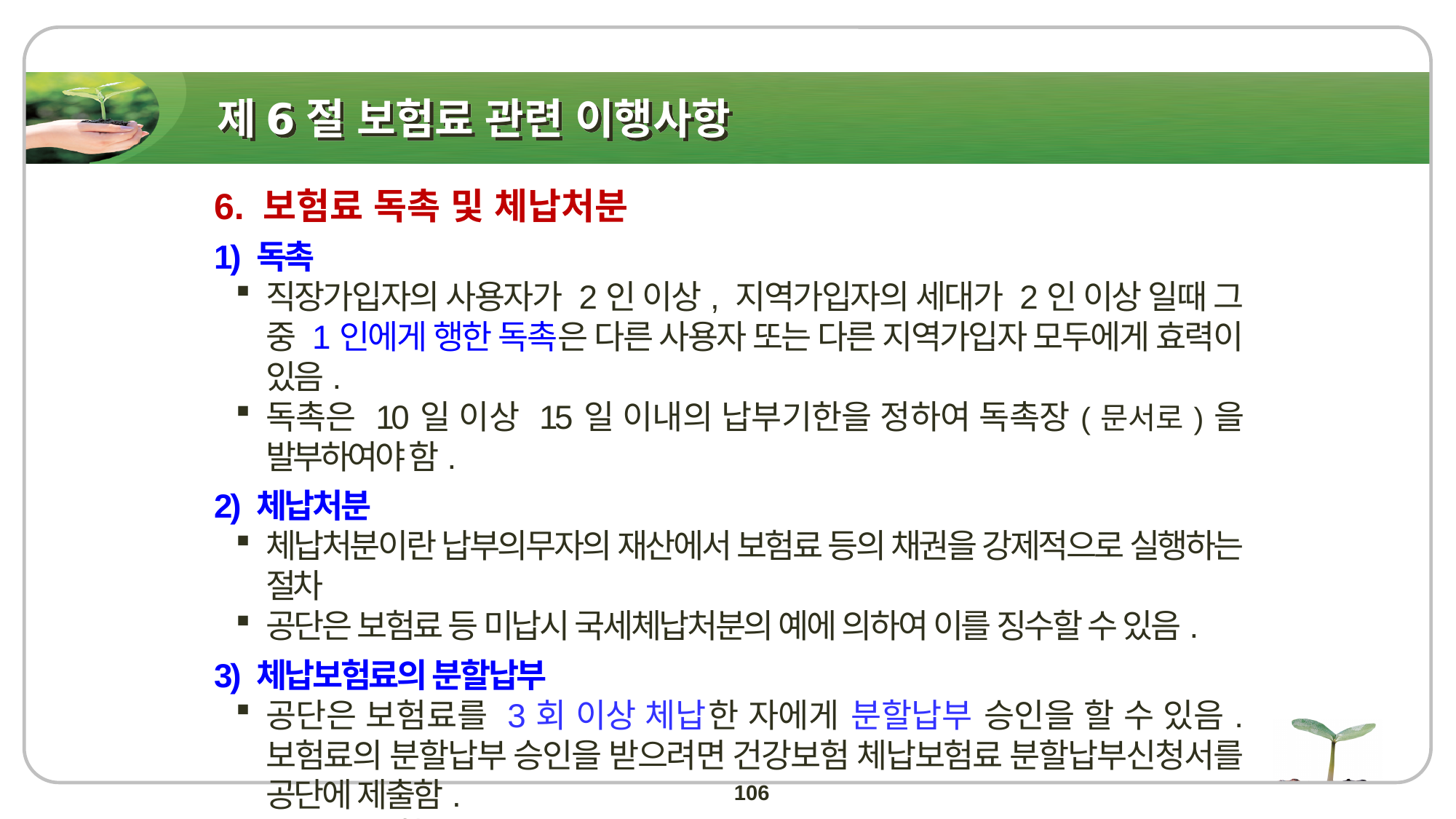

# 제6절 보험료 관련 이행사항
6. 보험료 독촉 및 체납처분
1) 독촉
직장가입자의 사용자가 2인 이상, 지역가입자의 세대가 2인 이상 일때 그 중 1인에게 행한 독촉은 다른 사용자 또는 다른 지역가입자 모두에게 효력이 있음.
독촉은 10일 이상 15일 이내의 납부기한을 정하여 독촉장(문서로)을 발부하여야 함.
2) 체납처분
체납처분이란 납부의무자의 재산에서 보험료 등의 채권을 강제적으로 실행하는 절차
공단은 보험료 등 미납시 국세체납처분의 예에 의하여 이를 징수할 수 있음.
3) 체납보험료의 분할납부
공단은 보험료를 3회 이상 체납한 자에게 분할납부 승인을 할 수 있음. 보험료의 분할납부 승인을 받으려면 건강보험 체납보험료 분할납부신청서를 공단에 제출함.
공단은 분할납부 승인을 받은 자가 정당한 사유 없이 5회 이상 그 승인된 보험료를 납부하지 아니한 때에는 그 분할납부의 승인을 취소함.
분할납부 신청을 받으면 승인을 하되 분할 납부하는 횟수는 24회 이내로 함.
106